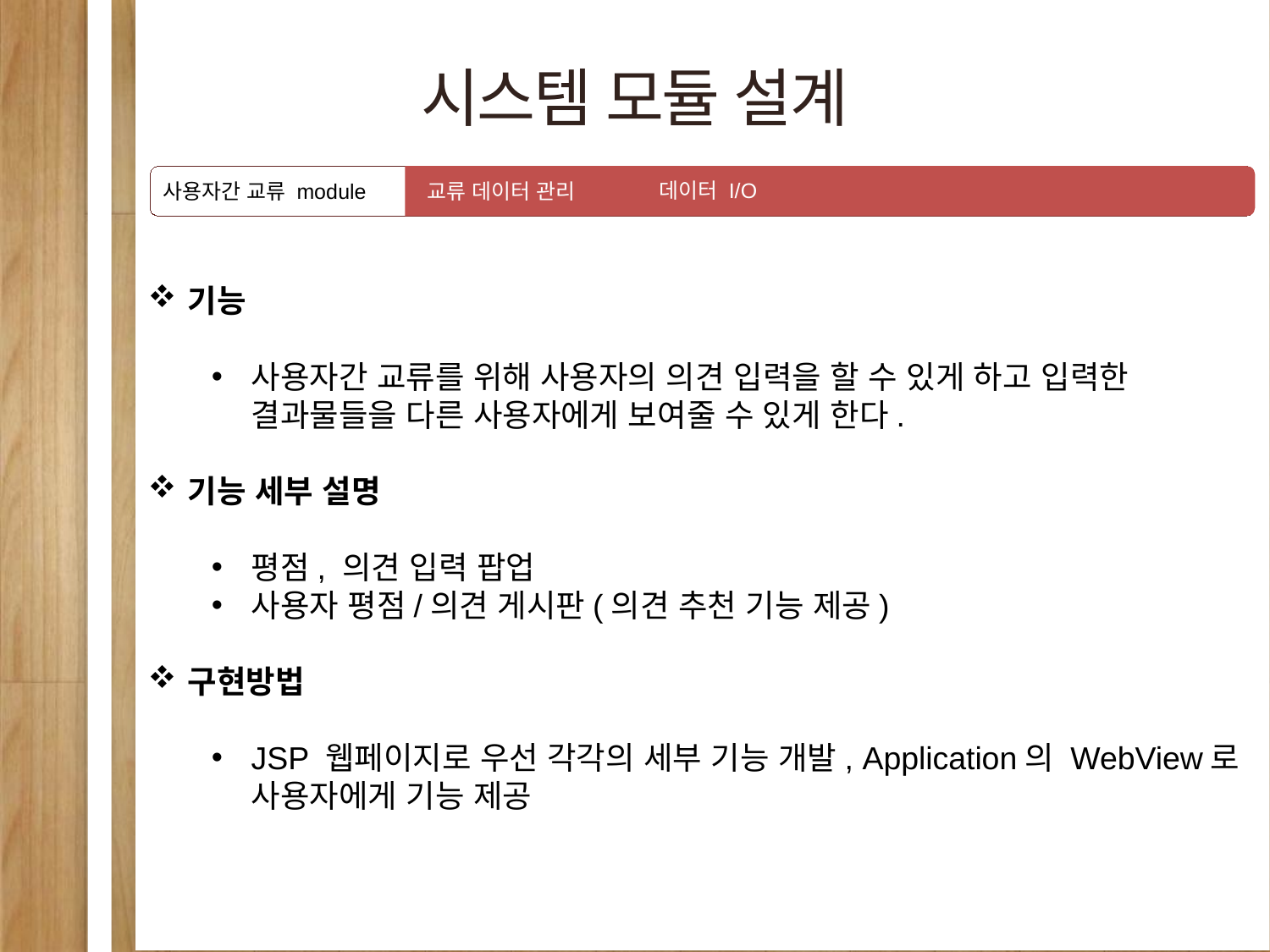

API

public void ShowWebView()

시스템 모듈 설계

데이터 I/O
사용자간 교류 module
교류 데이터 관리

기능

사용자간 교류를 위해 사용자의 의견 입력을 할 수 있게 하고 입력한 결과물들을 다른 사용자에게 보여줄 수 있게 한다.

기능 세부 설명

평점, 의견 입력 팝업
사용자 평점/의견 게시판(의견 추천 기능 제공)

구현방법

JSP 웹페이지로 우선 각각의 세부 기능 개발, Application의 WebView로 사용자에게 기능 제공